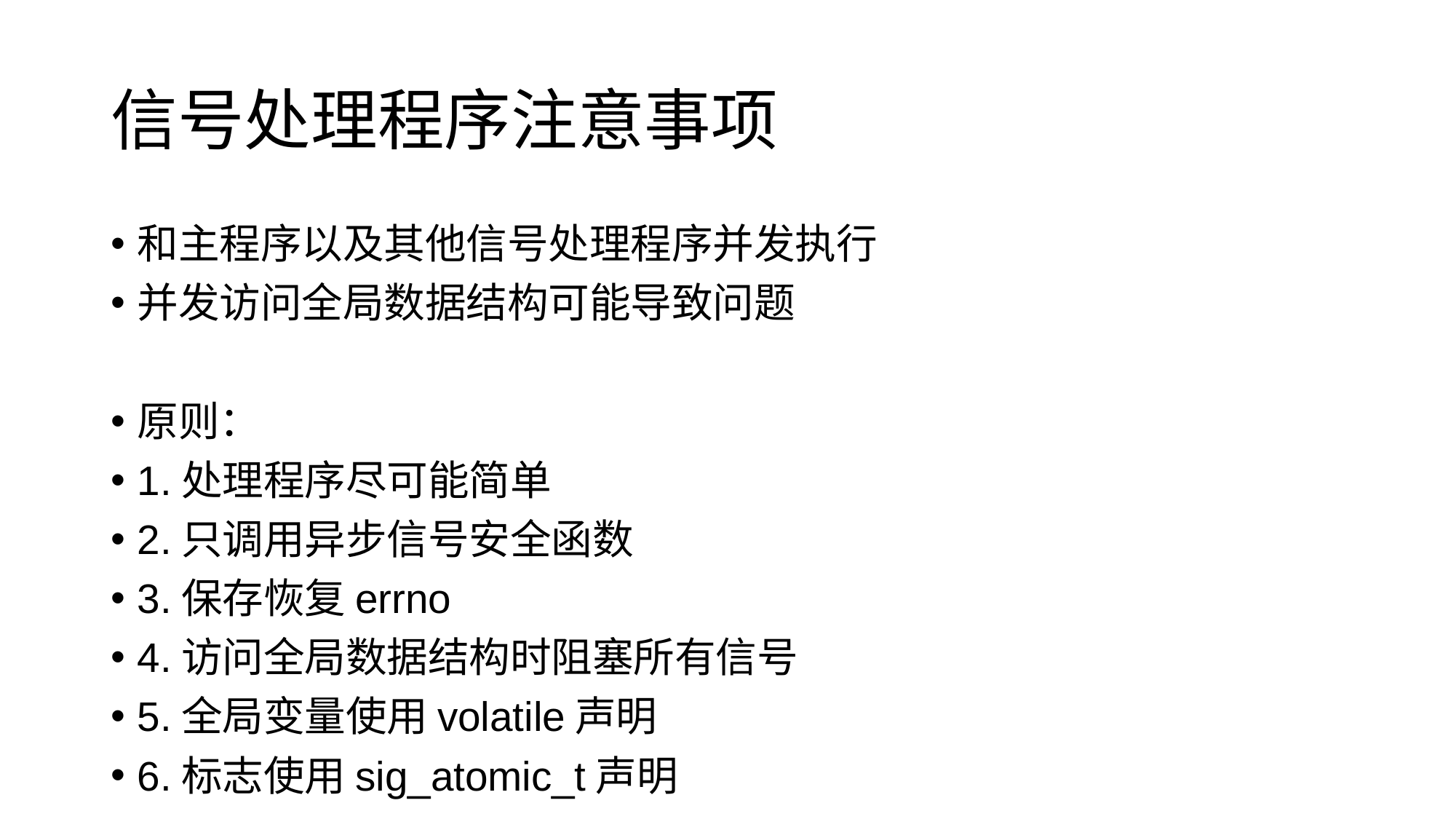

# 信号处理程序注意事项
和主程序以及其他信号处理程序并发执行
并发访问全局数据结构可能导致问题

原则：
1.处理程序尽可能简单
2.只调用异步信号安全函数
3.保存恢复errno
4.访问全局数据结构时阻塞所有信号
5.全局变量使用volatile声明
6.标志使用sig_atomic_t声明